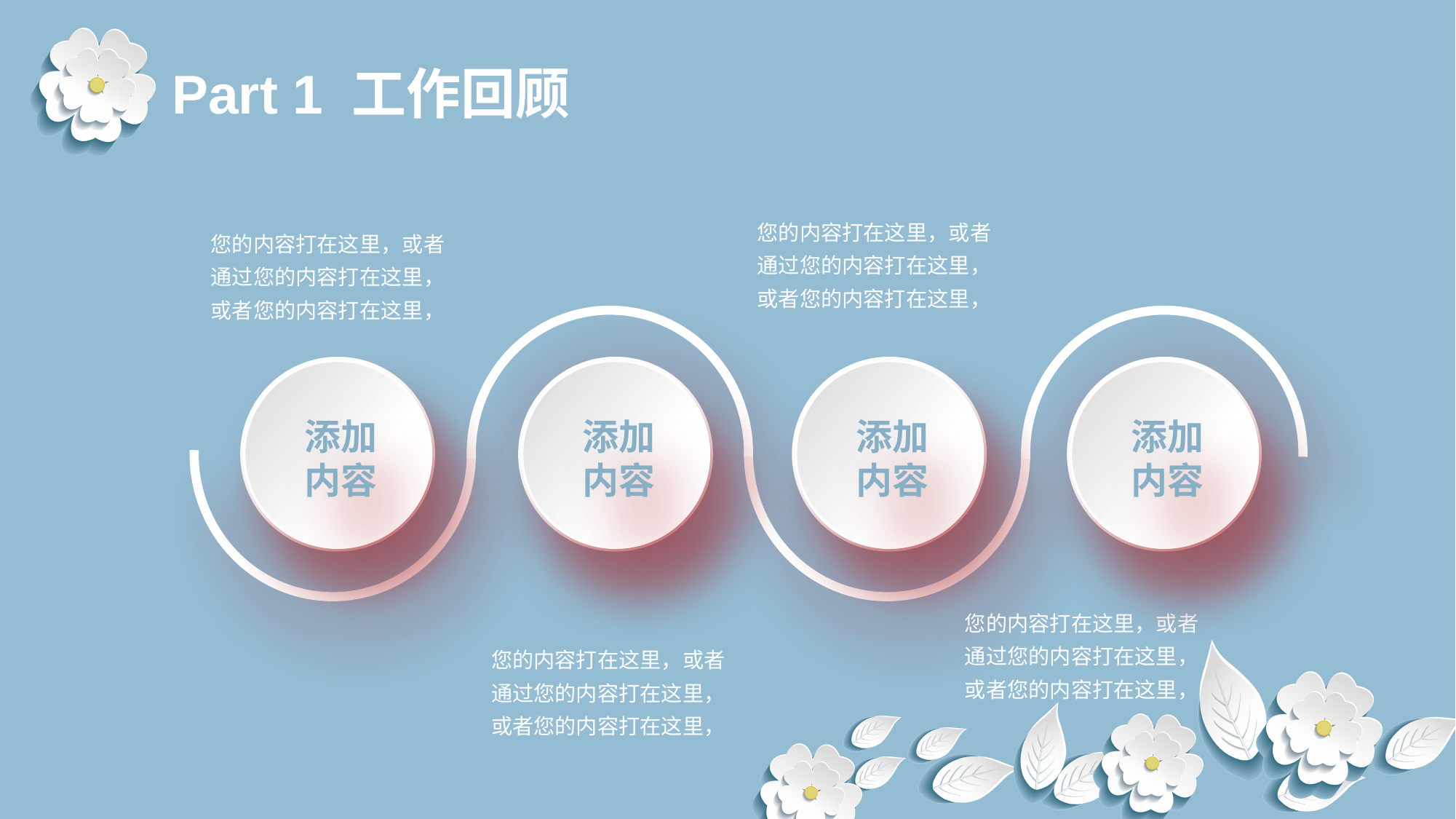

Part 1 工作回顾

您的内容打在这里，或者通过您的内容打在这里，或者您的内容打在这里，

您的内容打在这里，或者通过您的内容打在这里，或者您的内容打在这里，

添加
内容

添加
内容

添加
内容

添加
内容

您的内容打在这里，或者通过您的内容打在这里，或者您的内容打在这里，

您的内容打在这里，或者通过您的内容打在这里，或者您的内容打在这里，
延时符